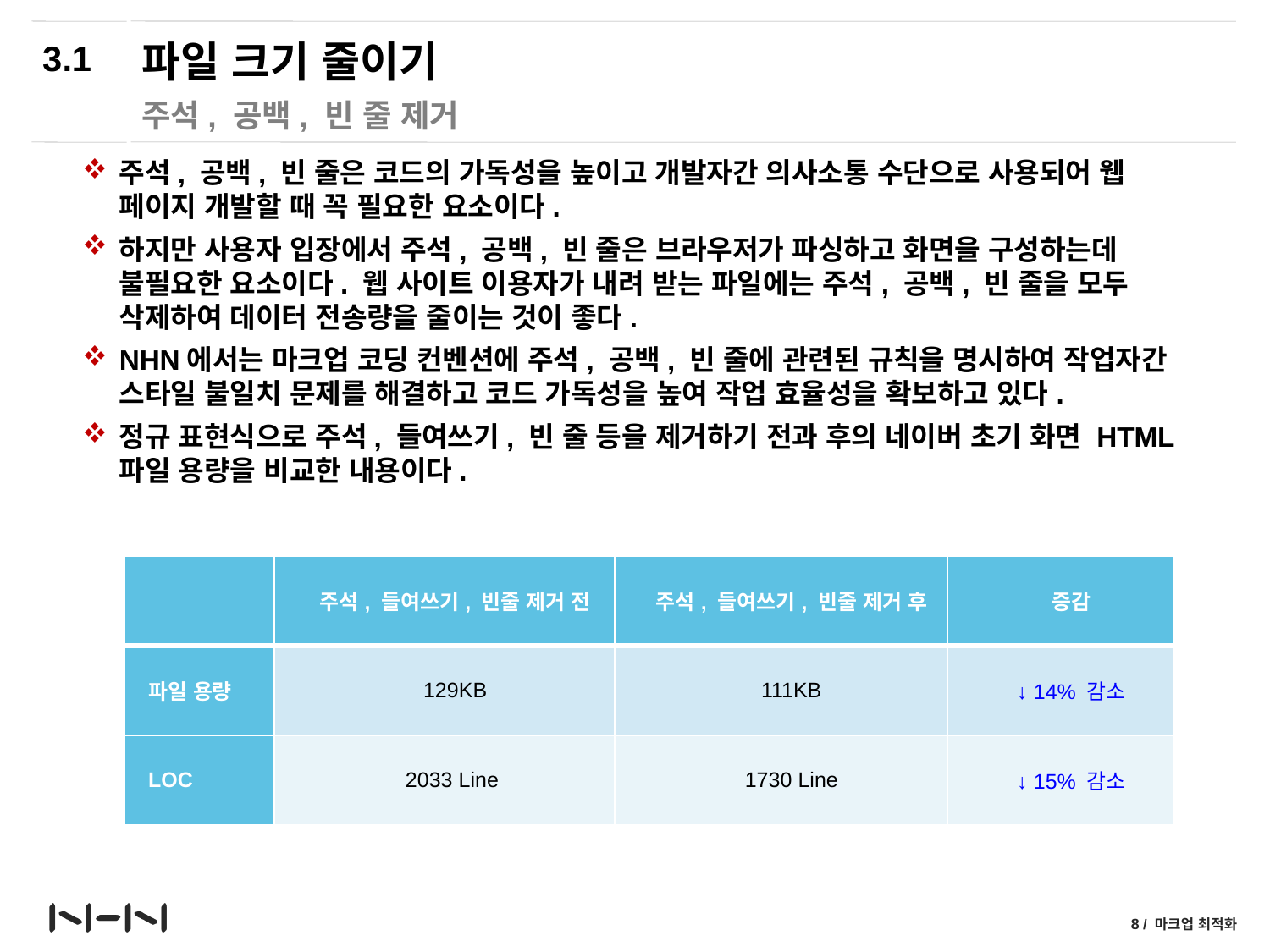

3.1
# 파일 크기 줄이기
주석, 공백, 빈 줄 제거
주석, 공백, 빈 줄은 코드의 가독성을 높이고 개발자간 의사소통 수단으로 사용되어 웹 페이지 개발할 때 꼭 필요한 요소이다.
하지만 사용자 입장에서 주석, 공백, 빈 줄은 브라우저가 파싱하고 화면을 구성하는데 불필요한 요소이다. 웹 사이트 이용자가 내려 받는 파일에는 주석, 공백, 빈 줄을 모두 삭제하여 데이터 전송량을 줄이는 것이 좋다.
NHN에서는 마크업 코딩 컨벤션에 주석, 공백, 빈 줄에 관련된 규칙을 명시하여 작업자간 스타일 불일치 문제를 해결하고 코드 가독성을 높여 작업 효율성을 확보하고 있다.
정규 표현식으로 주석, 들여쓰기, 빈 줄 등을 제거하기 전과 후의 네이버 초기 화면 HTML 파일 용량을 비교한 내용이다.

|  | 주석, 들여쓰기, 빈줄 제거 전 | 주석, 들여쓰기, 빈줄 제거 후 | 증감 |
| --- | --- | --- | --- |
| 파일 용량 | 129KB | 111KB | ↓ 14% 감소 |
| LOC | 2033 Line | 1730 Line | ↓ 15% 감소 |